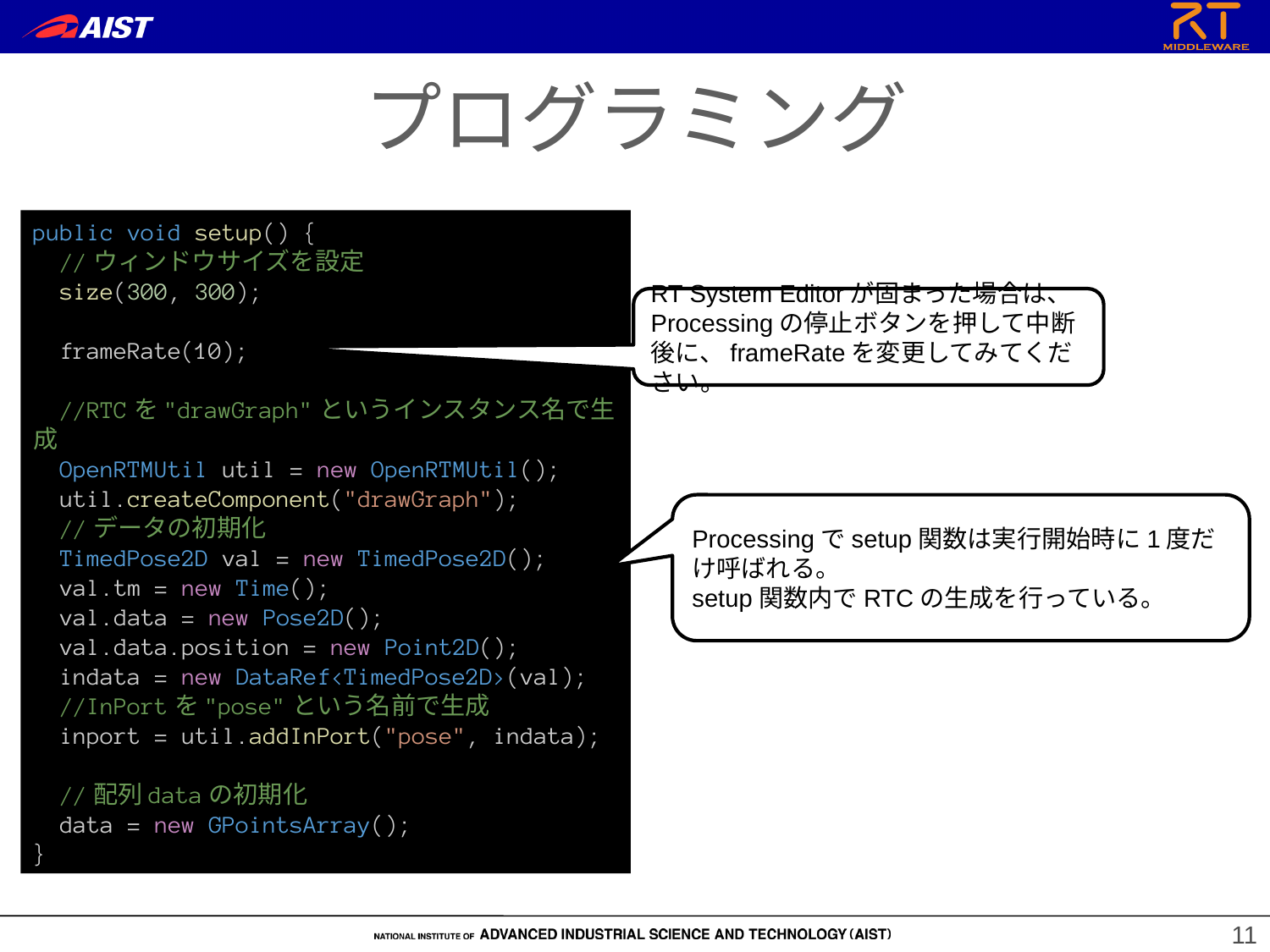

プログラミング
public void setup() {
  //ウィンドウサイズを設定
  size(300, 300);

  frameRate(10);
  //RTCを"drawGraph"というインスタンス名で生成
  OpenRTMUtil util = new OpenRTMUtil();
  util.createComponent("drawGraph");
  //データの初期化
  TimedPose2D val = new TimedPose2D();
  val.tm = new Time();
  val.data = new Pose2D();
  val.data.position = new Point2D();
  indata = new DataRef<TimedPose2D>(val);
  //InPortを"pose"という名前で生成
  inport = util.addInPort("pose", indata);
  //配列dataの初期化
  data = new GPointsArray();
}
RT System Editorが固まった場合は、Processingの停止ボタンを押して中断後に、frameRateを変更してみてください。
Processingでsetup関数は実行開始時に1度だけ呼ばれる。
setup関数内でRTCの生成を行っている。
11